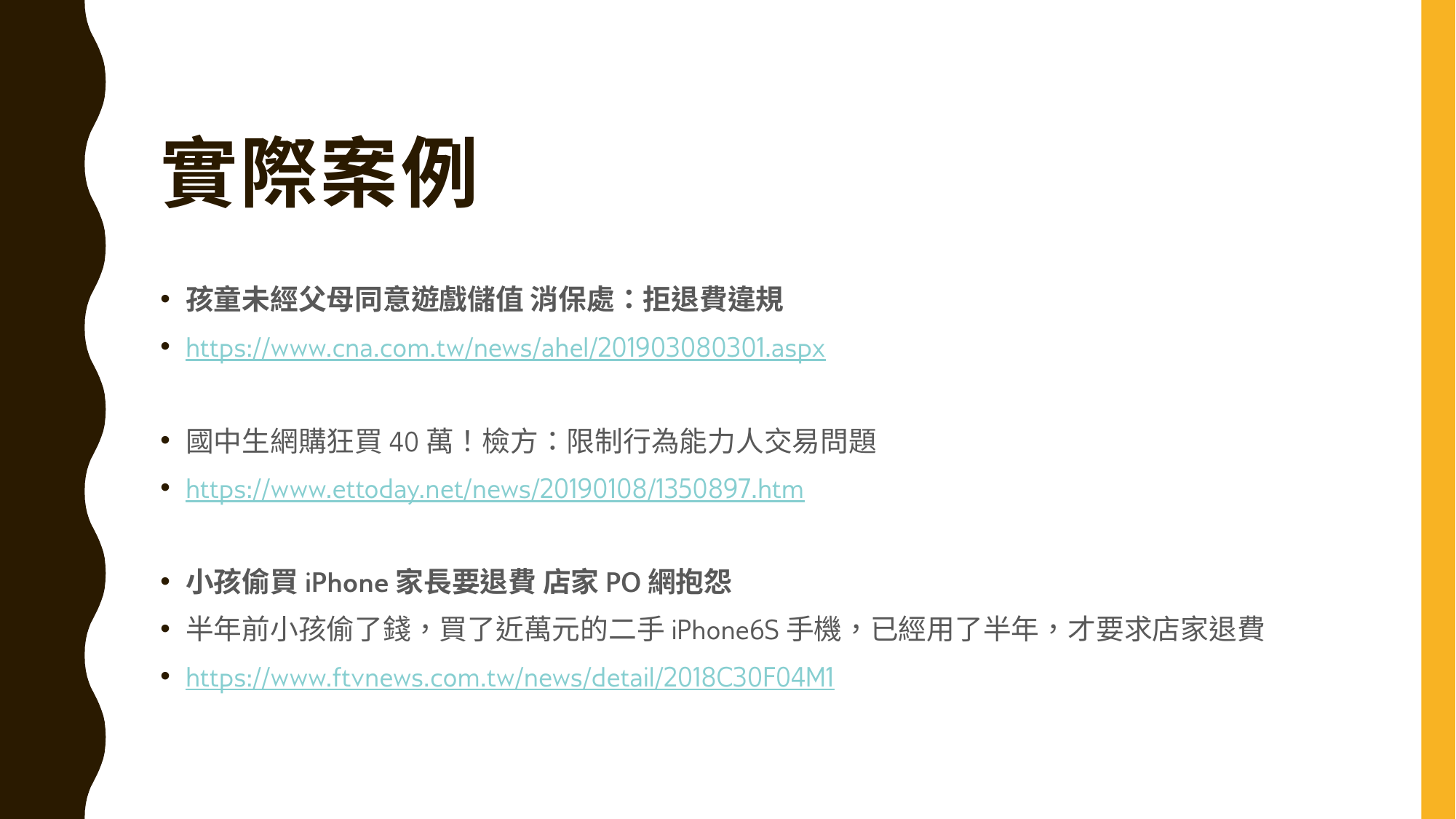

# 實際案例
孩童未經父母同意遊戲儲值 消保處：拒退費違規
https://www.cna.com.tw/news/ahel/201903080301.aspx

國中生網購狂買40萬！檢方：限制行為能力人交易問題
https://www.ettoday.net/news/20190108/1350897.htm

小孩偷買iPhone家長要退費 店家PO網抱怨
半年前小孩偷了錢，買了近萬元的二手iPhone6S手機，已經用了半年，才要求店家退費
https://www.ftvnews.com.tw/news/detail/2018C30F04M1